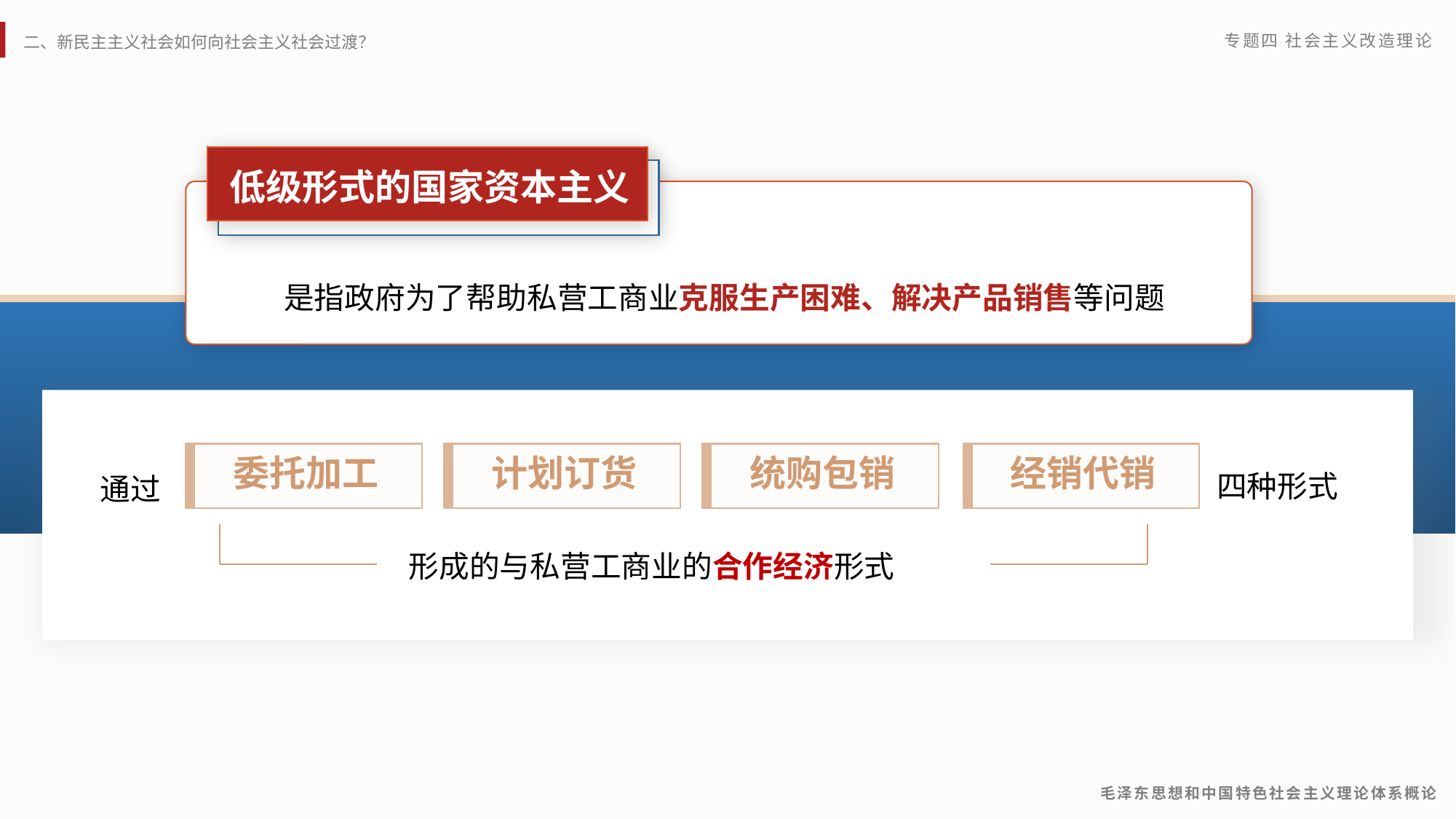

低级形式的国家资本主义

是指政府为了帮助私营工商业克服生产困难、解决产品销售等问题

四种形式

委托加工

计划订货

统购包销

经销代销
通过
形成的与私营工商业的合作经济形式